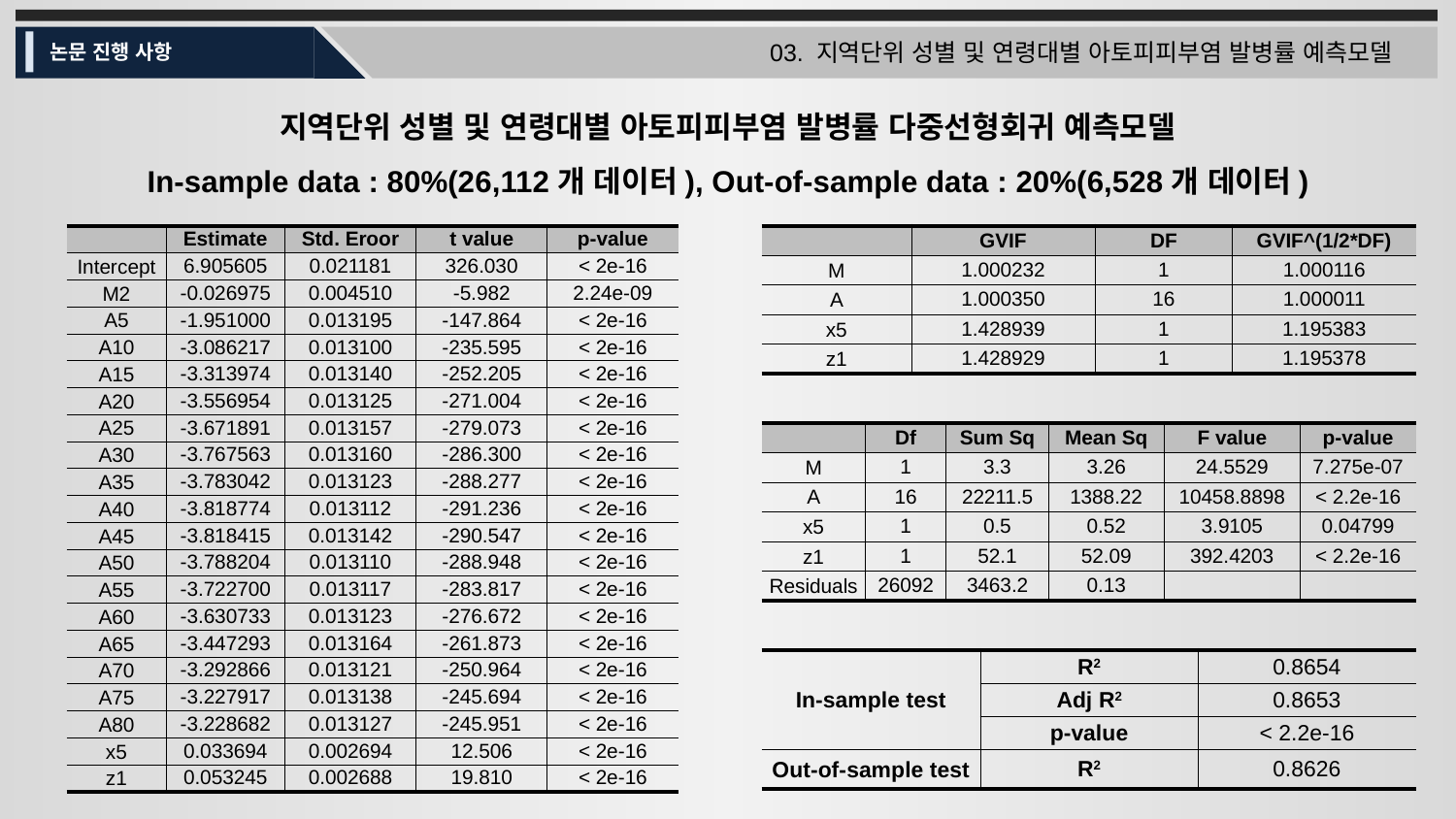

03. 지역단위 성별 및 연령대별 아토피피부염 발병률 예측모델

논문 진행 사항
지역단위 성별 및 연령대별 아토피피부염 발병률 다중선형회귀 예측모델
In-sample data : 80%(26,112개 데이터), Out-of-sample data : 20%(6,528개 데이터)
|  | GVIF | DF | GVIF^(1/2\*DF) |
| --- | --- | --- | --- |
| M | 1.000232 | 1 | 1.000116 |
| A | 1.000350 | 16 | 1.000011 |
| x5 | 1.428939 | 1 | 1.195383 |
| z1 | 1.428929 | 1 | 1.195378 |
|  | Estimate | Std. Eroor | t value | p-value |
| --- | --- | --- | --- | --- |
| Intercept | 6.905605 | 0.021181 | 326.030 | < 2e-16 |
| M2 | -0.026975 | 0.004510 | -5.982 | 2.24e-09 |
| A5 | -1.951000 | 0.013195 | -147.864 | < 2e-16 |
| A10 | -3.086217 | 0.013100 | -235.595 | < 2e-16 |
| A15 | -3.313974 | 0.013140 | -252.205 | < 2e-16 |
| A20 | -3.556954 | 0.013125 | -271.004 | < 2e-16 |
| A25 | -3.671891 | 0.013157 | -279.073 | < 2e-16 |
| A30 | -3.767563 | 0.013160 | -286.300 | < 2e-16 |
| A35 | -3.783042 | 0.013123 | -288.277 | < 2e-16 |
| A40 | -3.818774 | 0.013112 | -291.236 | < 2e-16 |
| A45 | -3.818415 | 0.013142 | -290.547 | < 2e-16 |
| A50 | -3.788204 | 0.013110 | -288.948 | < 2e-16 |
| A55 | -3.722700 | 0.013117 | -283.817 | < 2e-16 |
| A60 | -3.630733 | 0.013123 | -276.672 | < 2e-16 |
| A65 | -3.447293 | 0.013164 | -261.873 | < 2e-16 |
| A70 | -3.292866 | 0.013121 | -250.964 | < 2e-16 |
| A75 | -3.227917 | 0.013138 | -245.694 | < 2e-16 |
| A80 | -3.228682 | 0.013127 | -245.951 | < 2e-16 |
| x5 | 0.033694 | 0.002694 | 12.506 | < 2e-16 |
| z1 | 0.053245 | 0.002688 | 19.810 | < 2e-16 |
|  | Df | Sum Sq | Mean Sq | F value | p-value |
| --- | --- | --- | --- | --- | --- |
| M | 1 | 3.3 | 3.26 | 24.5529 | 7.275e-07 |
| A | 16 | 22211.5 | 1388.22 | 10458.8898 | < 2.2e-16 |
| x5 | 1 | 0.5 | 0.52 | 3.9105 | 0.04799 |
| z1 | 1 | 52.1 | 52.09 | 392.4203 | < 2.2e-16 |
| Residuals | 26092 | 3463.2 | 0.13 |  |  |
| In-sample test | R2 | 0.8654 |
| --- | --- | --- |
|  | Adj R2 | 0.8653 |
|  | p-value | < 2.2e-16 |
| Out-of-sample test | R2 | 0.8626 |